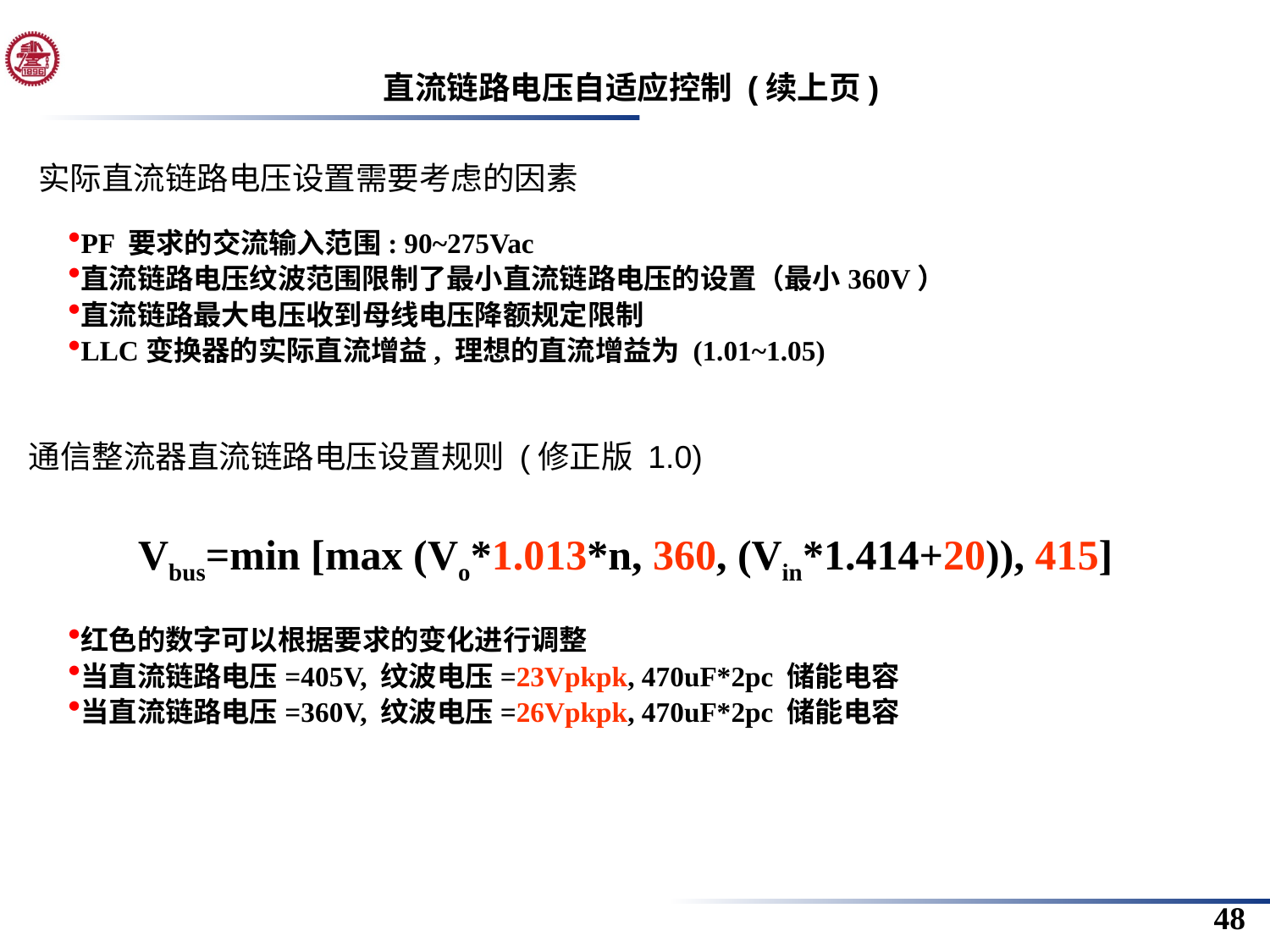

直流链路电压自适应控制 (续上页)
实际直流链路电压设置需要考虑的因素
PF 要求的交流输入范围: 90~275Vac
直流链路电压纹波范围限制了最小直流链路电压的设置（最小360V）
直流链路最大电压收到母线电压降额规定限制
LLC变换器的实际直流增益, 理想的直流增益为 (1.01~1.05)
通信整流器直流链路电压设置规则 (修正版 1.0)
Vbus=min [max (Vo*1.013*n, 360, (Vin*1.414+20)), 415]

红色的数字可以根据要求的变化进行调整
当直流链路电压=405V, 纹波电压=23Vpkpk, 470uF*2pc 储能电容
当直流链路电压=360V, 纹波电压=26Vpkpk, 470uF*2pc 储能电容